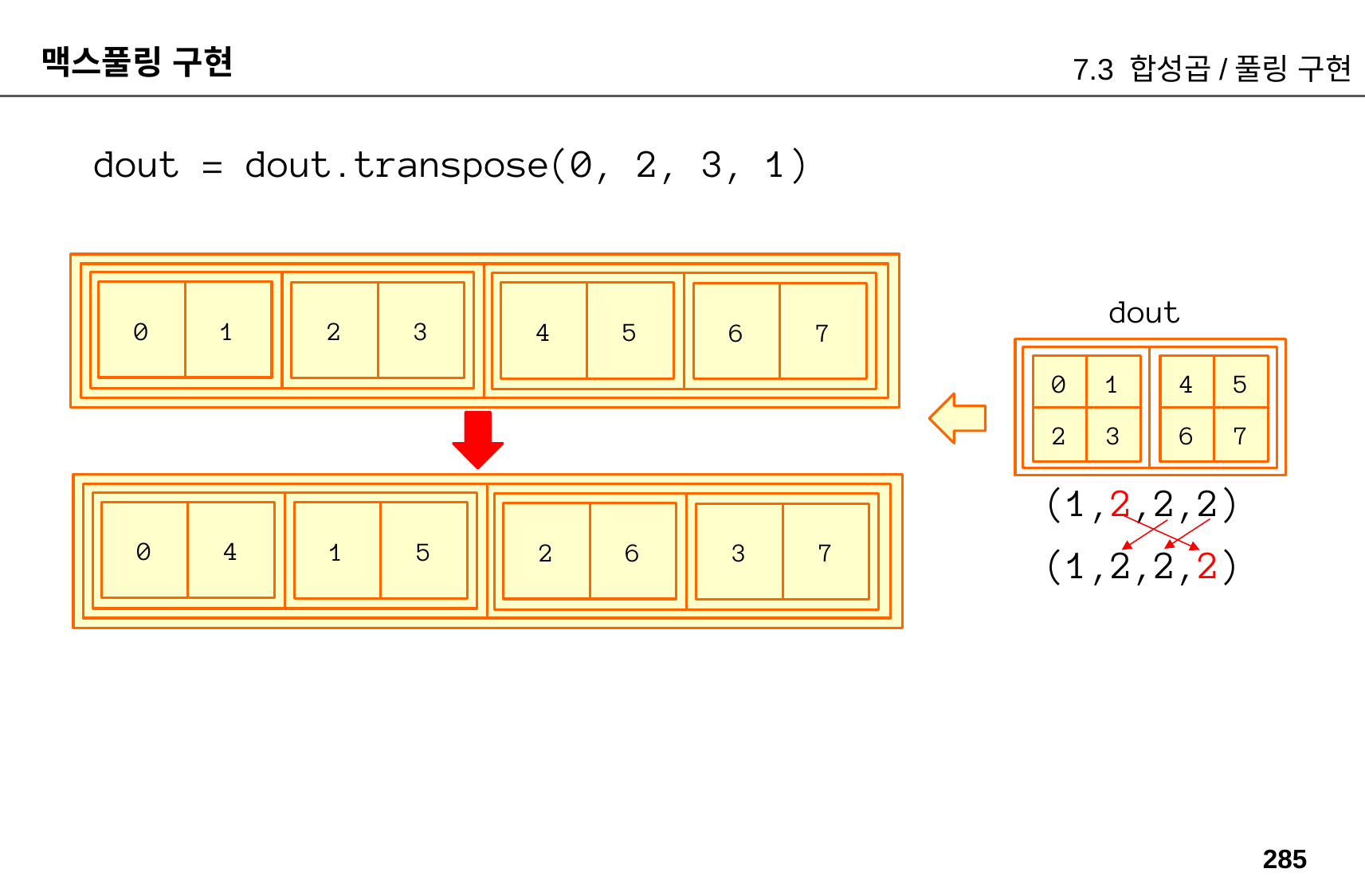

맥스풀링 구현
7.3 합성곱/풀링 구현
dout = dout.transpose(0, 2, 3, 1)

0
1
2
3
4
5
6
7
dout

0
1
4
5

2
3
6
7

(1,2,2,2)

0
4
1
5
2
6
3
7
(1,2,2,2)